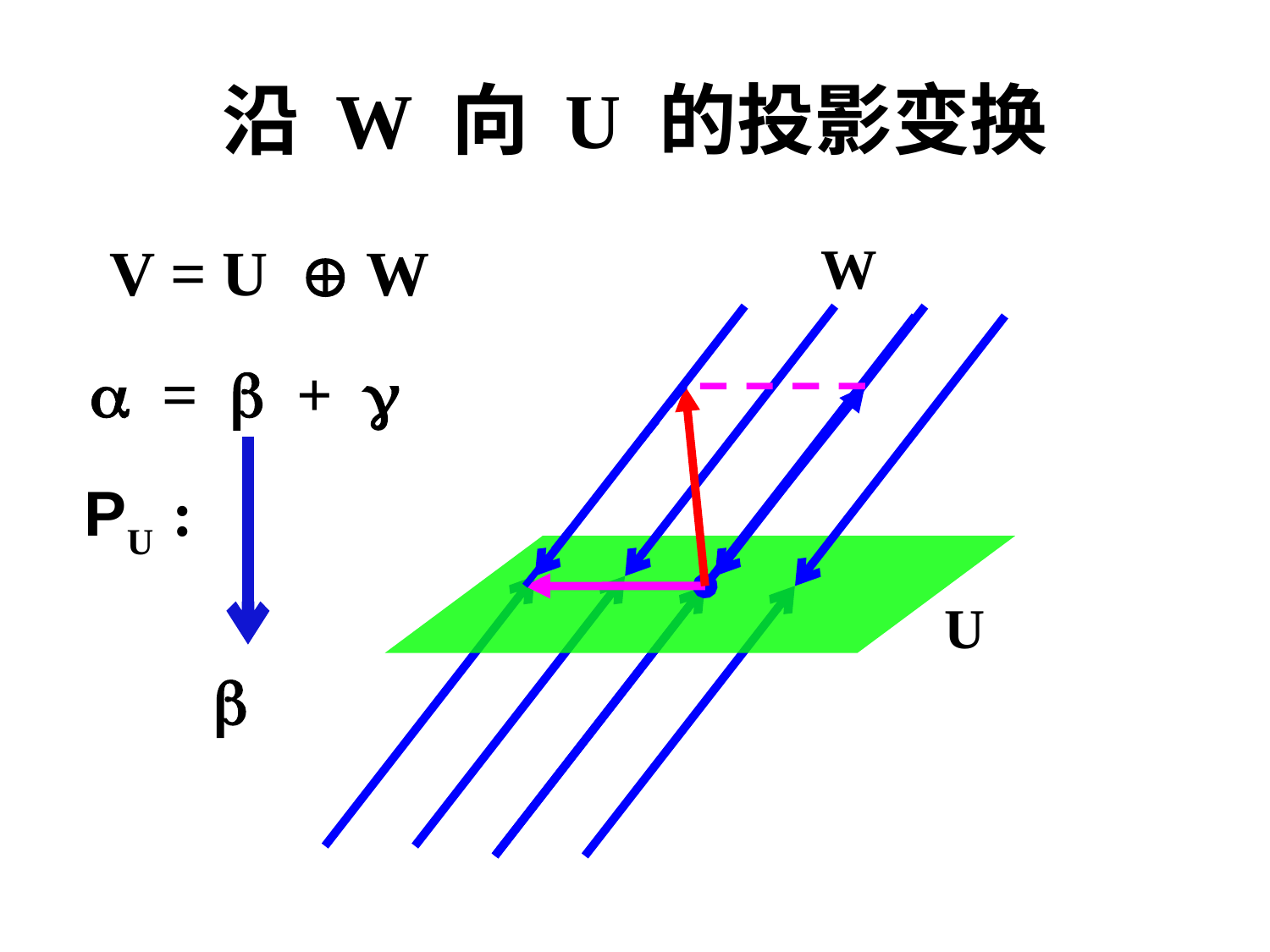

# 沿 W 向 U 的投影变换
V = U  ⊕ W
W

α  =  β  +  γ

PU  :

U
 β